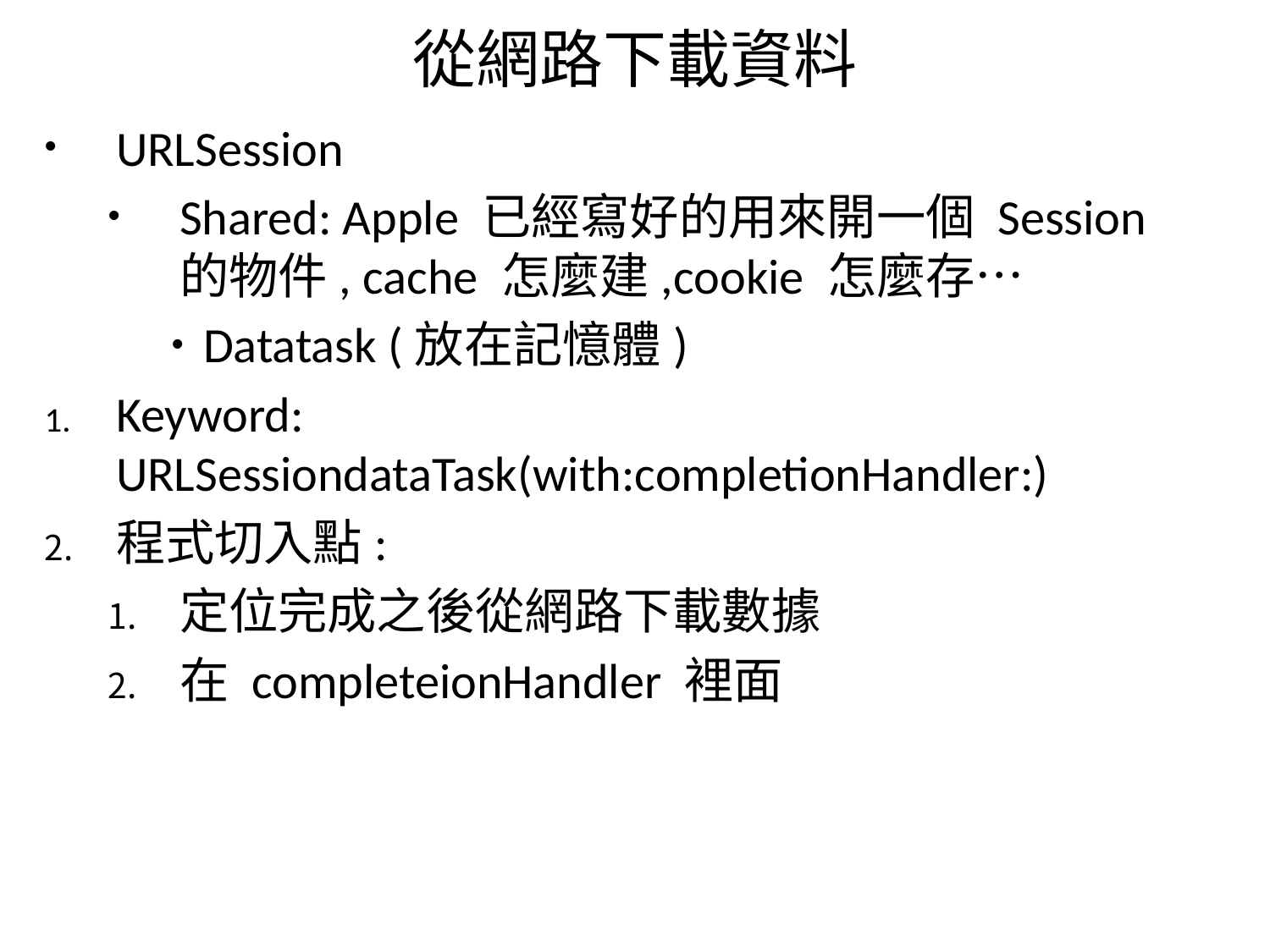

# 從網路下載資料
URLSession
Shared: Apple 已經寫好的用來開一個 Session  的物件, cache 怎麼建,cookie 怎麼存…
Datatask (放在記憶體)
Keyword: URLSessiondataTask(with:completionHandler:)
程式切入點:
定位完成之後從網路下載數據
在 completeionHandler 裡面